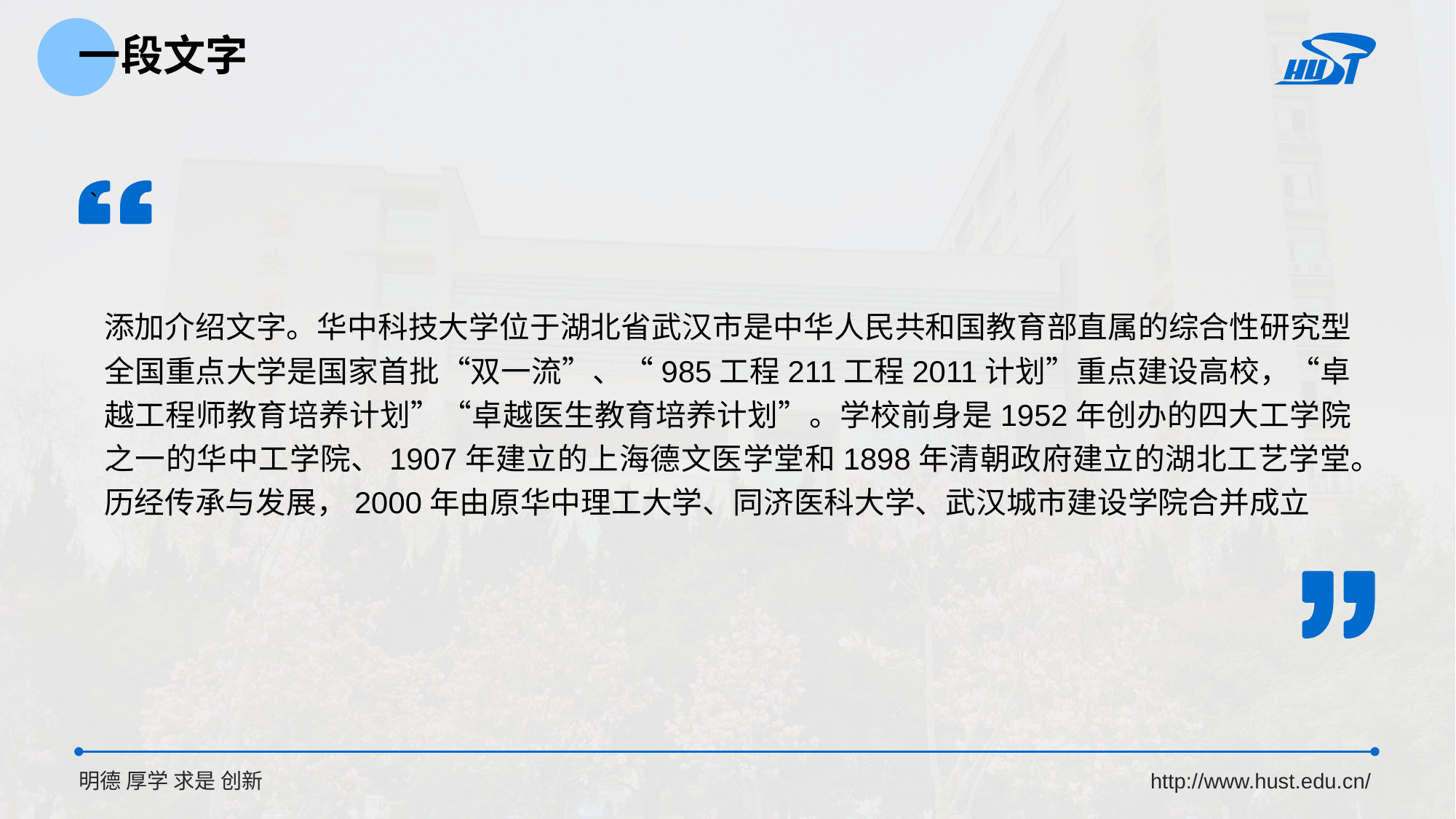

一段文字
`
添加介绍文字。华中科技大学位于湖北省武汉市是中华人民共和国教育部直属的综合性研究型全国重点大学是国家首批“双一流”、“985工程211工程2011计划”重点建设高校，“卓越工程师教育培养计划”“卓越医生教育培养计划”。学校前身是1952年创办的四大工学院之一的华中工学院、1907年建立的上海德文医学堂和1898年清朝政府建立的湖北工艺学堂。历经传承与发展，2000年由原华中理工大学、同济医科大学、武汉城市建设学院合并成立